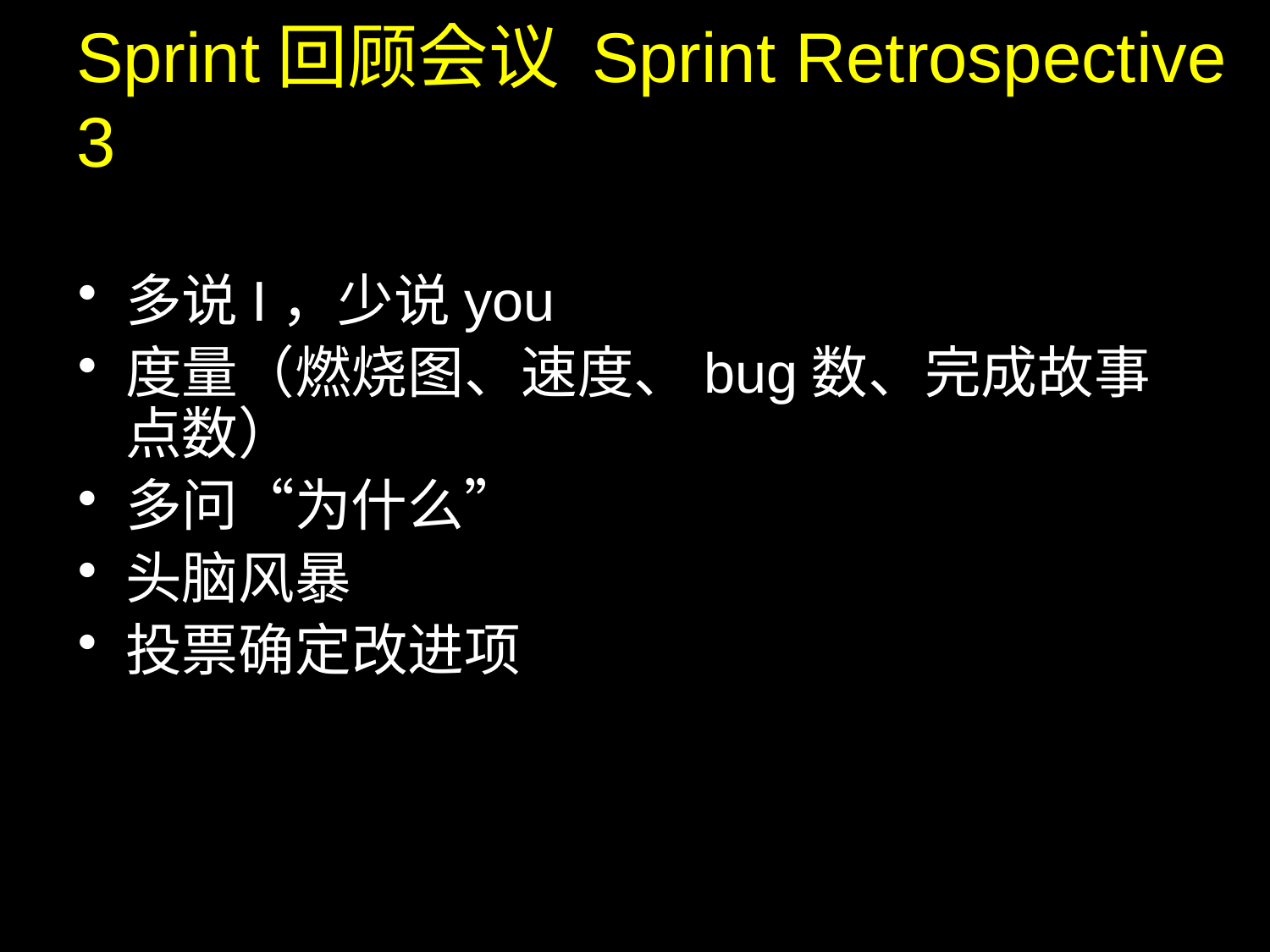

# Sprint回顾会议 Sprint Retrospective 3
多说I，少说you
度量（燃烧图、速度、bug数、完成故事点数）
多问“为什么”
头脑风暴
投票确定改进项